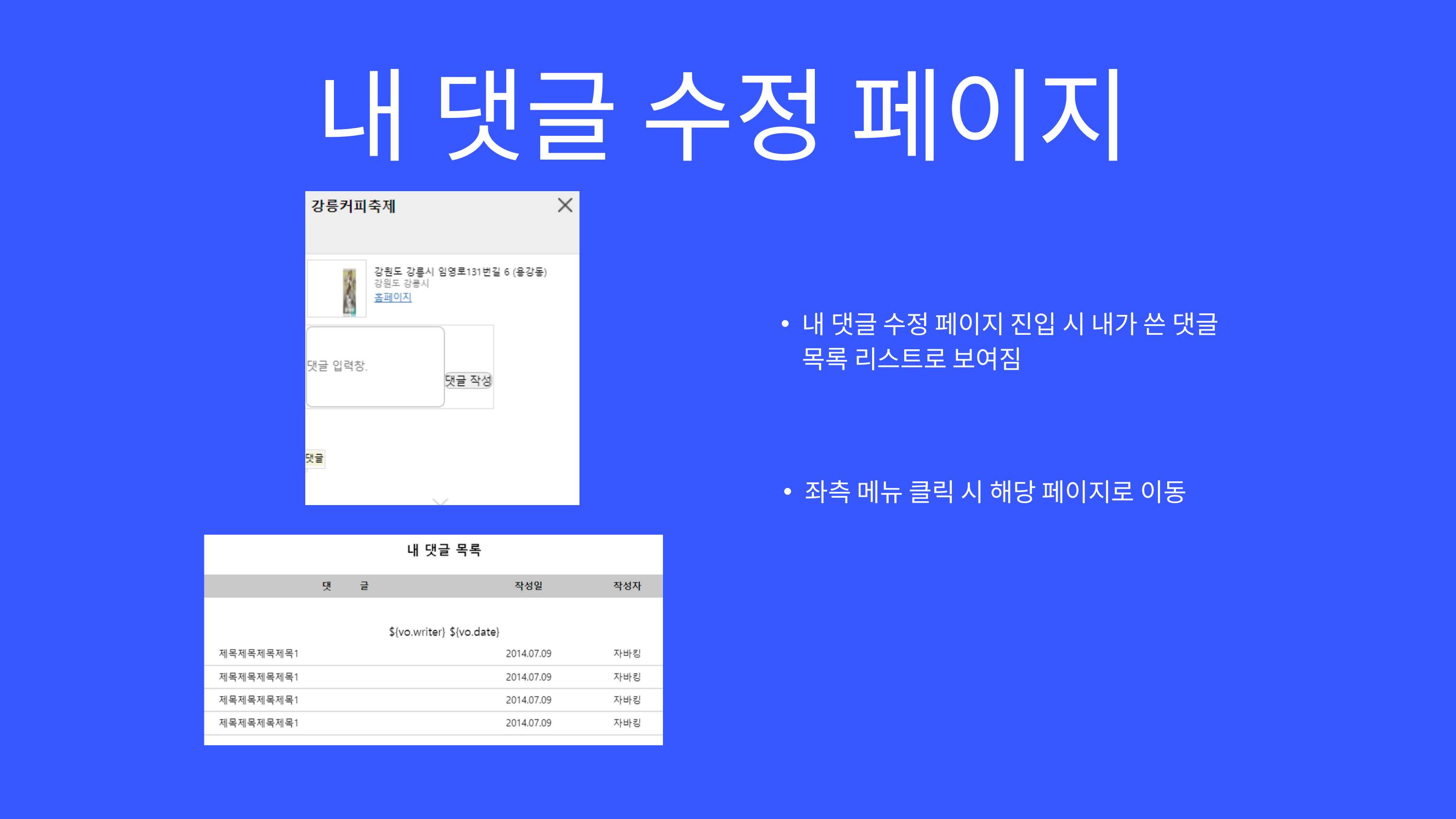

내 댓글 수정 페이지

내 댓글 수정 페이지 진입 시 내가 쓴 댓글 목록 리스트로 보여짐
좌측 메뉴 클릭 시 해당 페이지로 이동